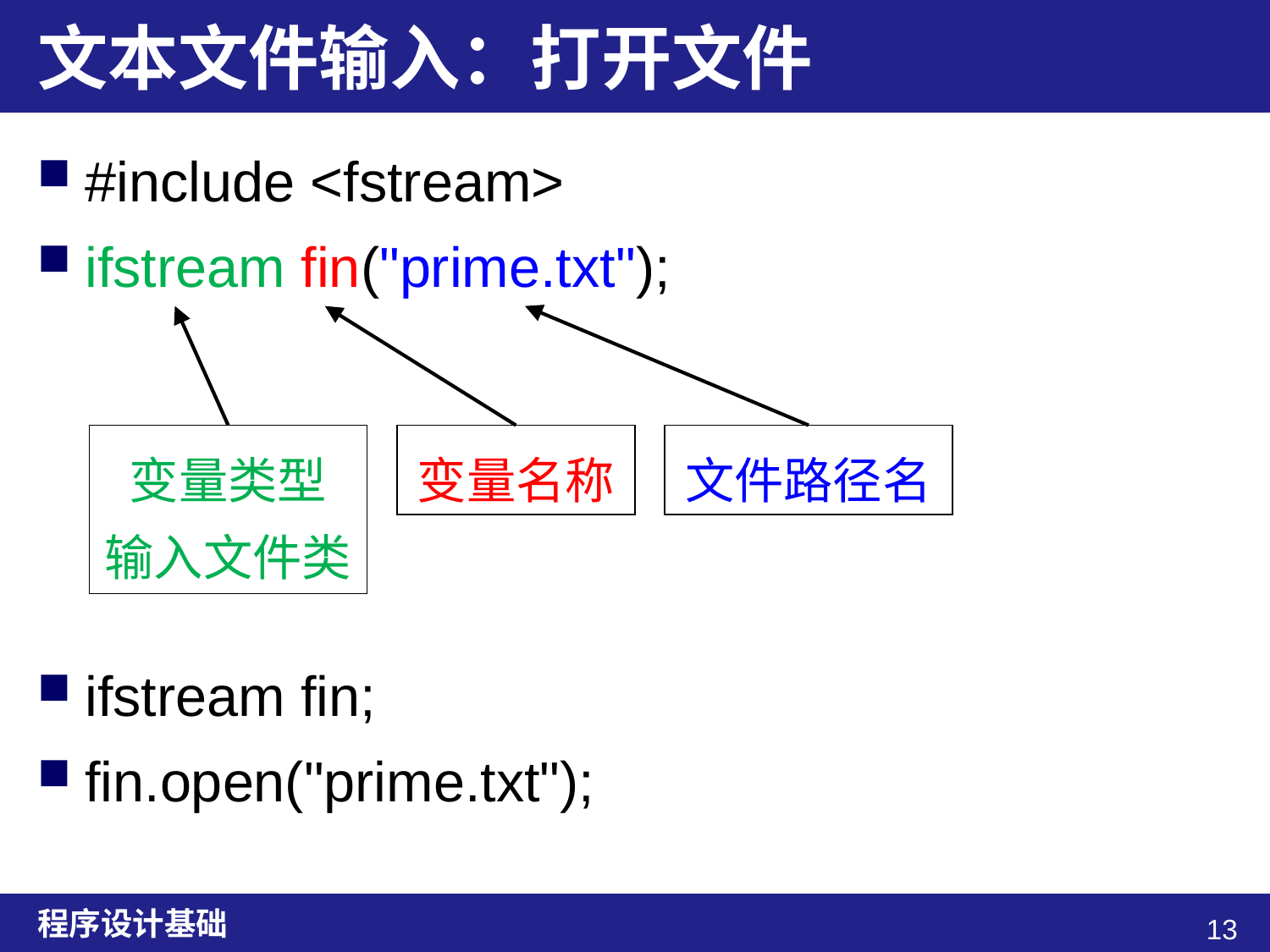

# 文本文件输入：打开文件
#include <fstream>
ifstream fin("prime.txt");

ifstream fin;
fin.open("prime.txt");
变量类型
输入文件类
变量名称
文件路径名